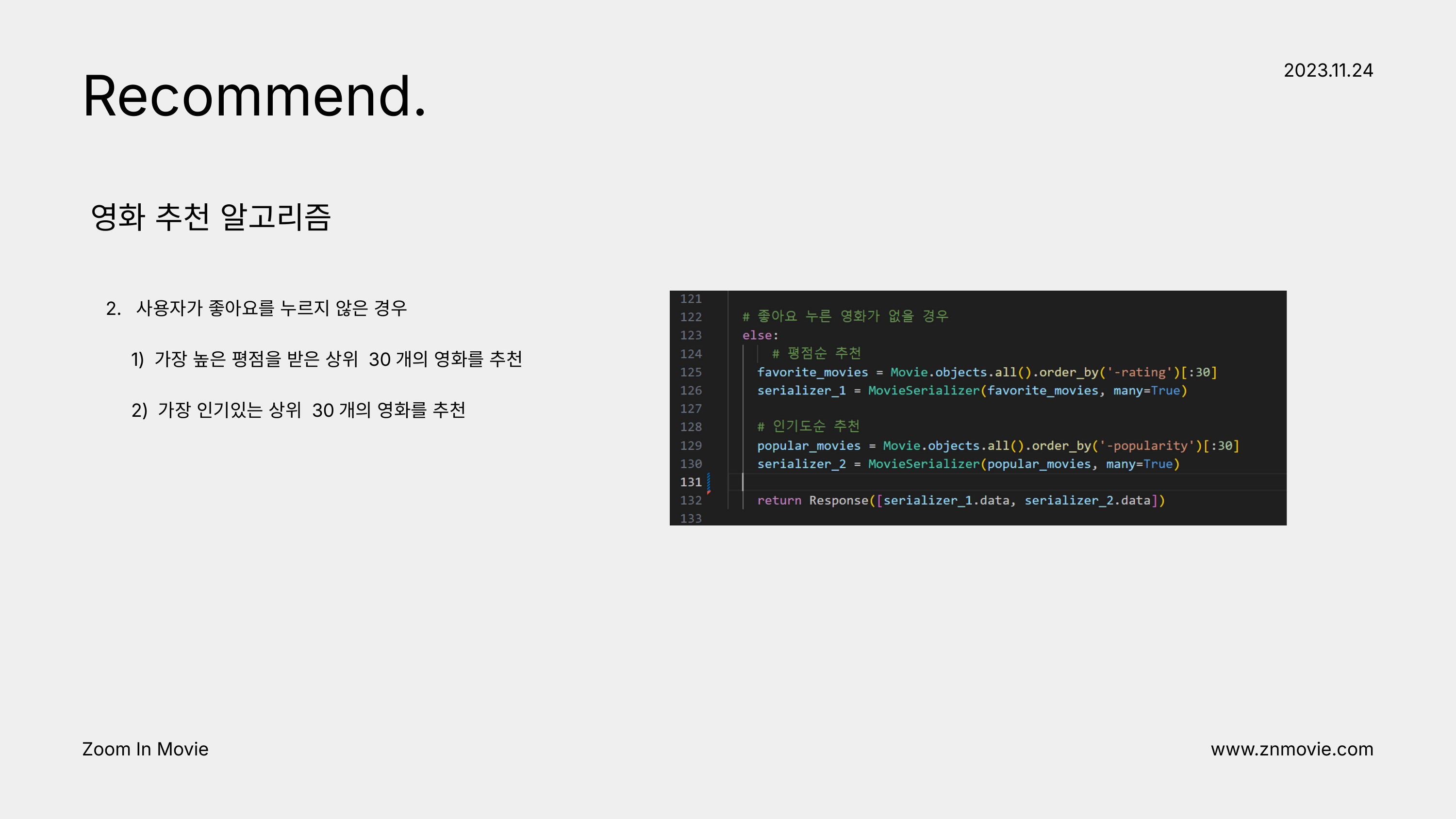

Recommend.
2023.11.24

영화 추천 알고리즘

   2.  사용자가 좋아요를 누르지 않은 경우

        1) 가장 높은 평점을 받은 상위 30개의 영화를 추천

        2) 가장 인기있는 상위 30개의 영화를 추천
Zoom In Movie
www.znmovie.com